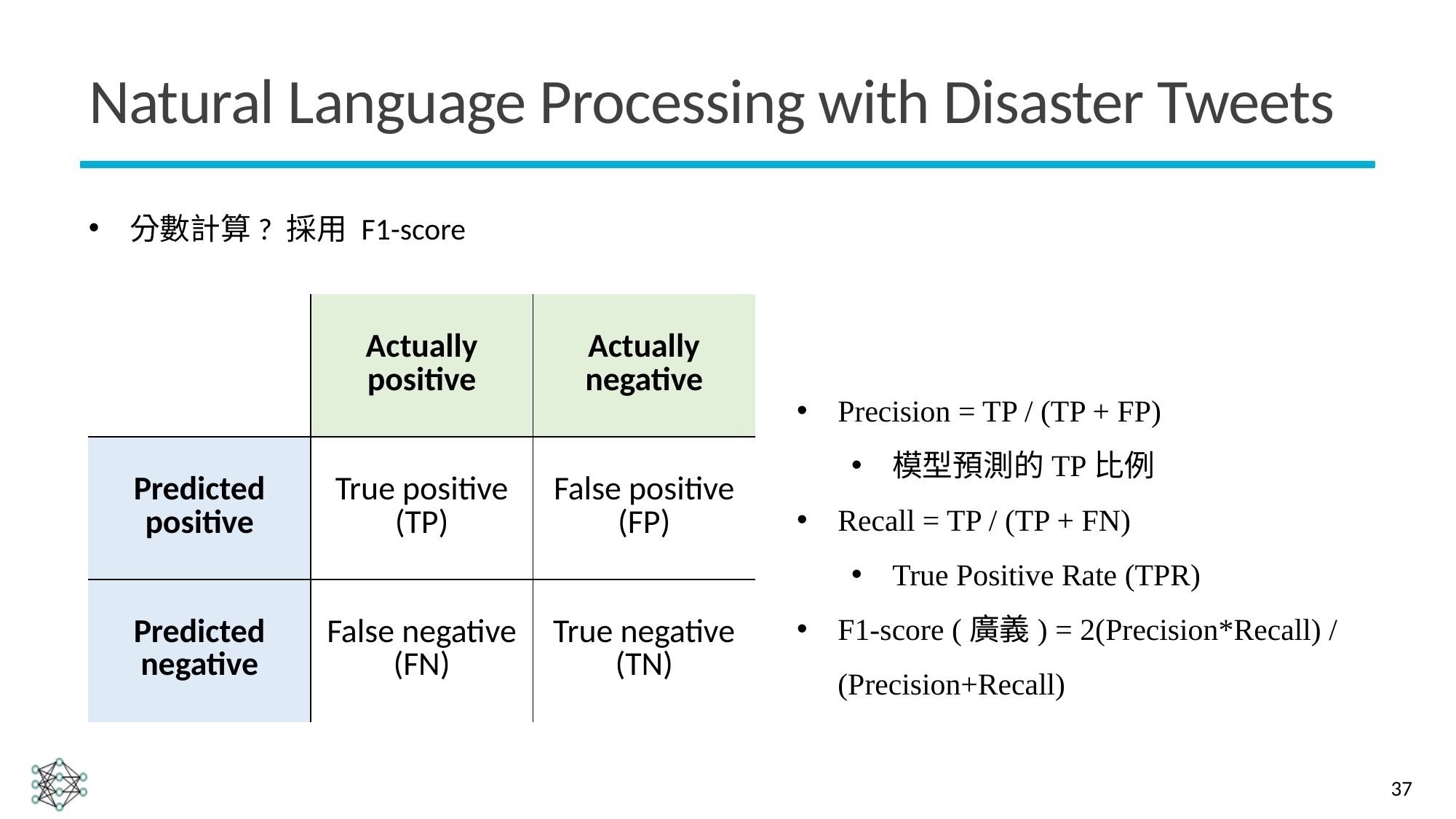

# Natural Language Processing with Disaster Tweets
分數計算? 採用 F1-score
|  | Actually positive | Actually negative |
| --- | --- | --- |
| Predicted positive | True positive (TP) | False positive (FP) |
| Predicted negative | False negative (FN) | True negative (TN) |
Precision = TP / (TP + FP)
模型預測的TP比例
Recall = TP / (TP + FN)
True Positive Rate (TPR)
F1-score (廣義) = 2(Precision*Recall) / (Precision+Recall)
37